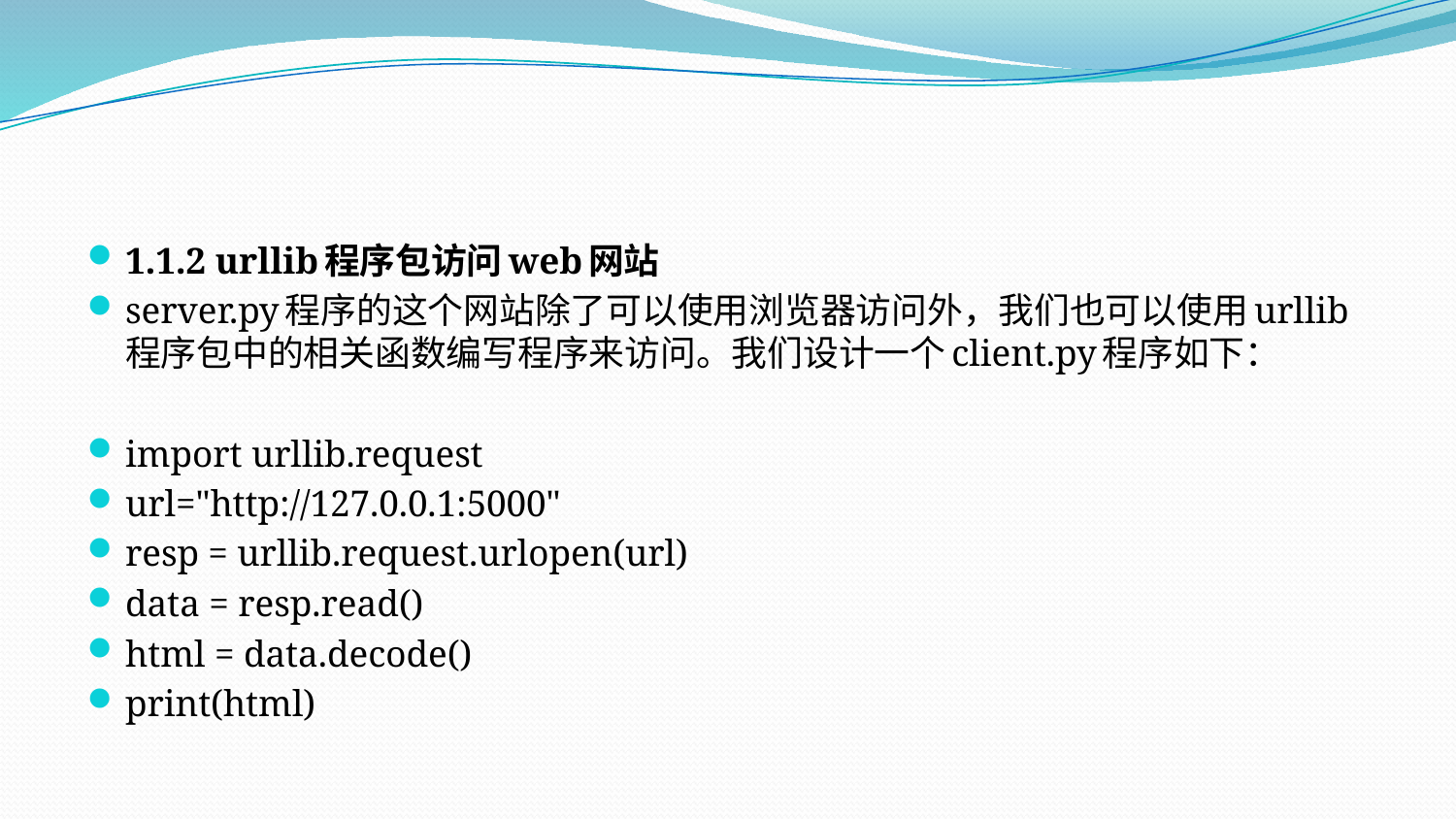

#
1.1.2 urllib程序包访问web网站
server.py程序的这个网站除了可以使用浏览器访问外，我们也可以使用urllib程序包中的相关函数编写程序来访问。我们设计一个client.py程序如下：

import urllib.request
url="http://127.0.0.1:5000"
resp = urllib.request.urlopen(url)
data = resp.read()
html = data.decode()
print(html)